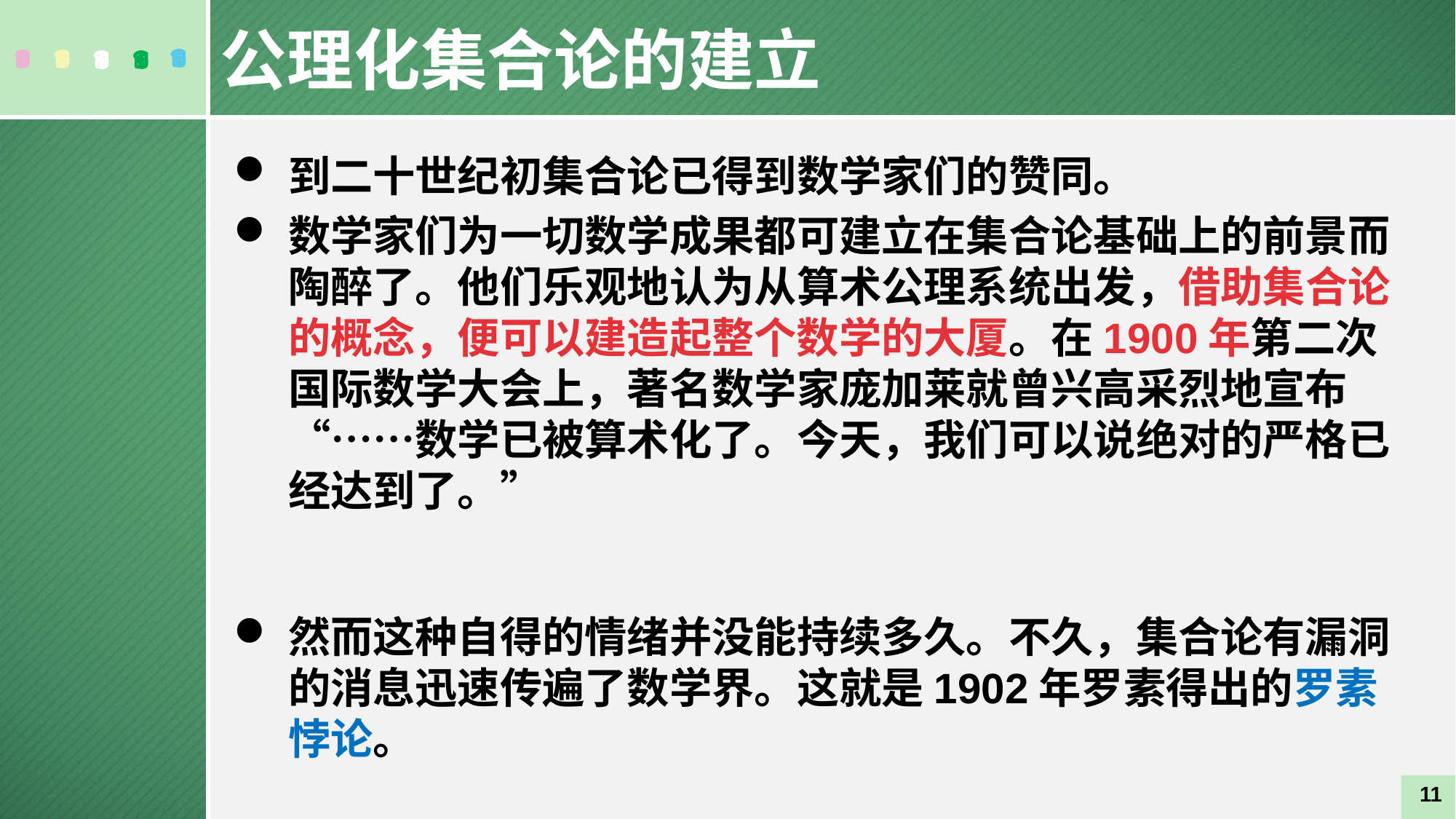

公理化集合论的建立

到二十世纪初集合论已得到数学家们的赞同。
数学家们为一切数学成果都可建立在集合论基础上的前景而陶醉了。他们乐观地认为从算术公理系统出发，借助集合论的概念，便可以建造起整个数学的大厦。在1900年第二次国际数学大会上，著名数学家庞加莱就曾兴高采烈地宣布“……数学已被算术化了。今天，我们可以说绝对的严格已经达到了。”
然而这种自得的情绪并没能持续多久。不久，集合论有漏洞的消息迅速传遍了数学界。这就是1902年罗素得出的罗素悖论。
11